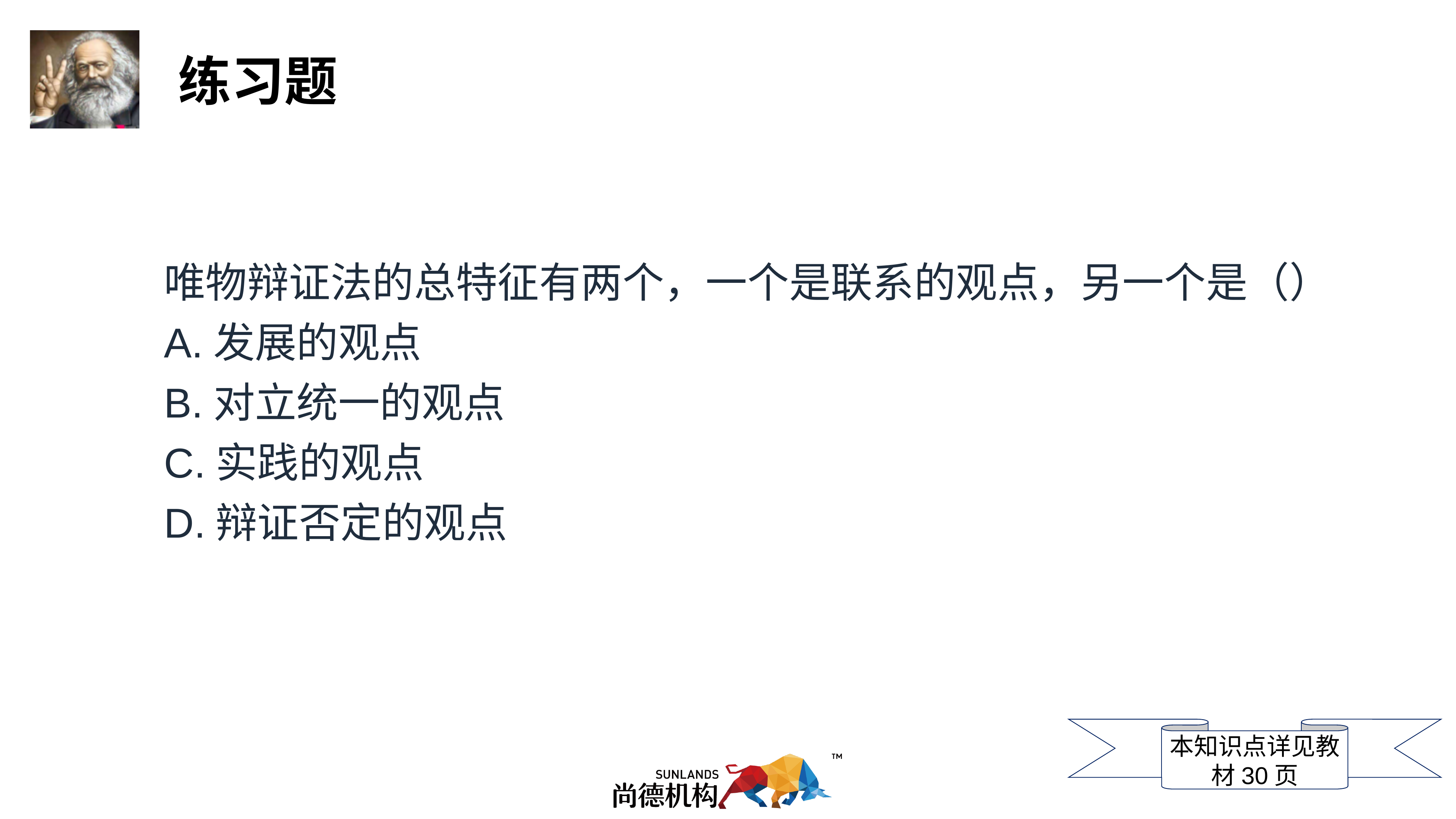

唯物辩证法的总特征有两个，一个是联系的观点，另一个是（）
A.发展的观点
B.对立统一的观点
C.实践的观点
D.辩证否定的观点
本知识点详见教材30页